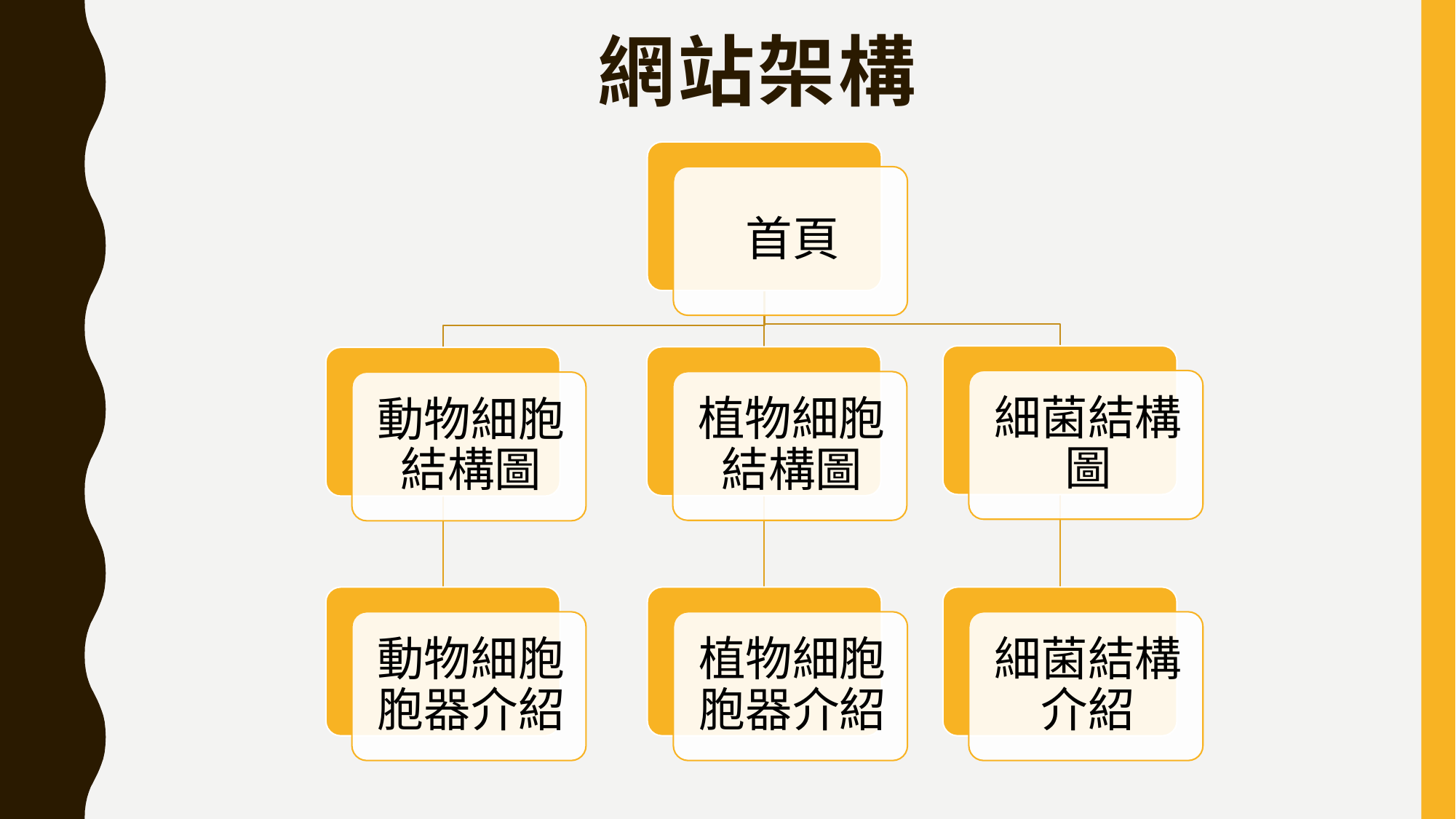

# 網站架構
首頁
動物細胞結構圖
動物細胞胞器介紹
植物細胞結構圖
植物細胞胞器介紹
細菌結構圖
細菌結構介紹